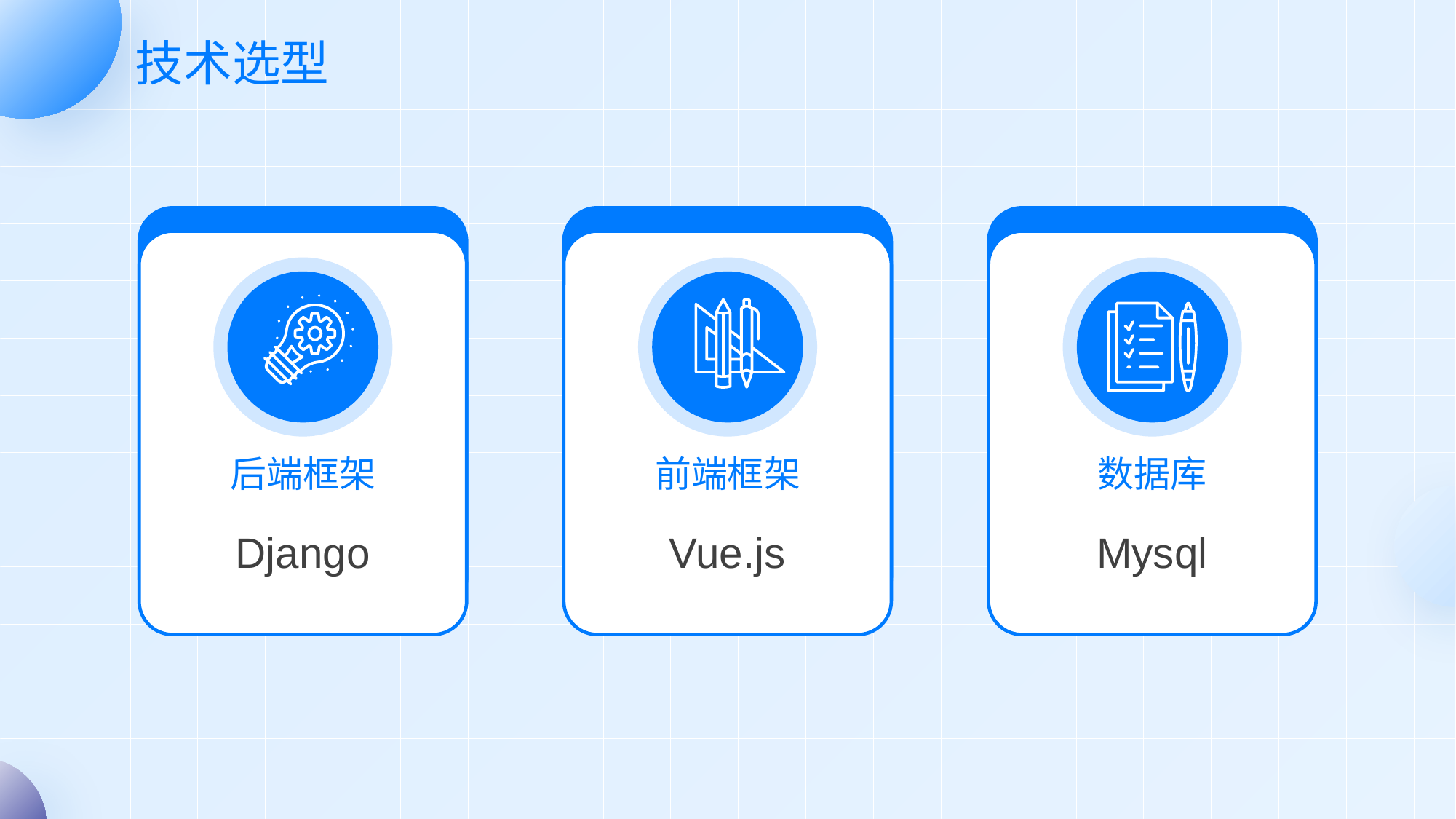

# 技术选型

后端框架
前端框架
数据库
Django
Vue.js
Mysql